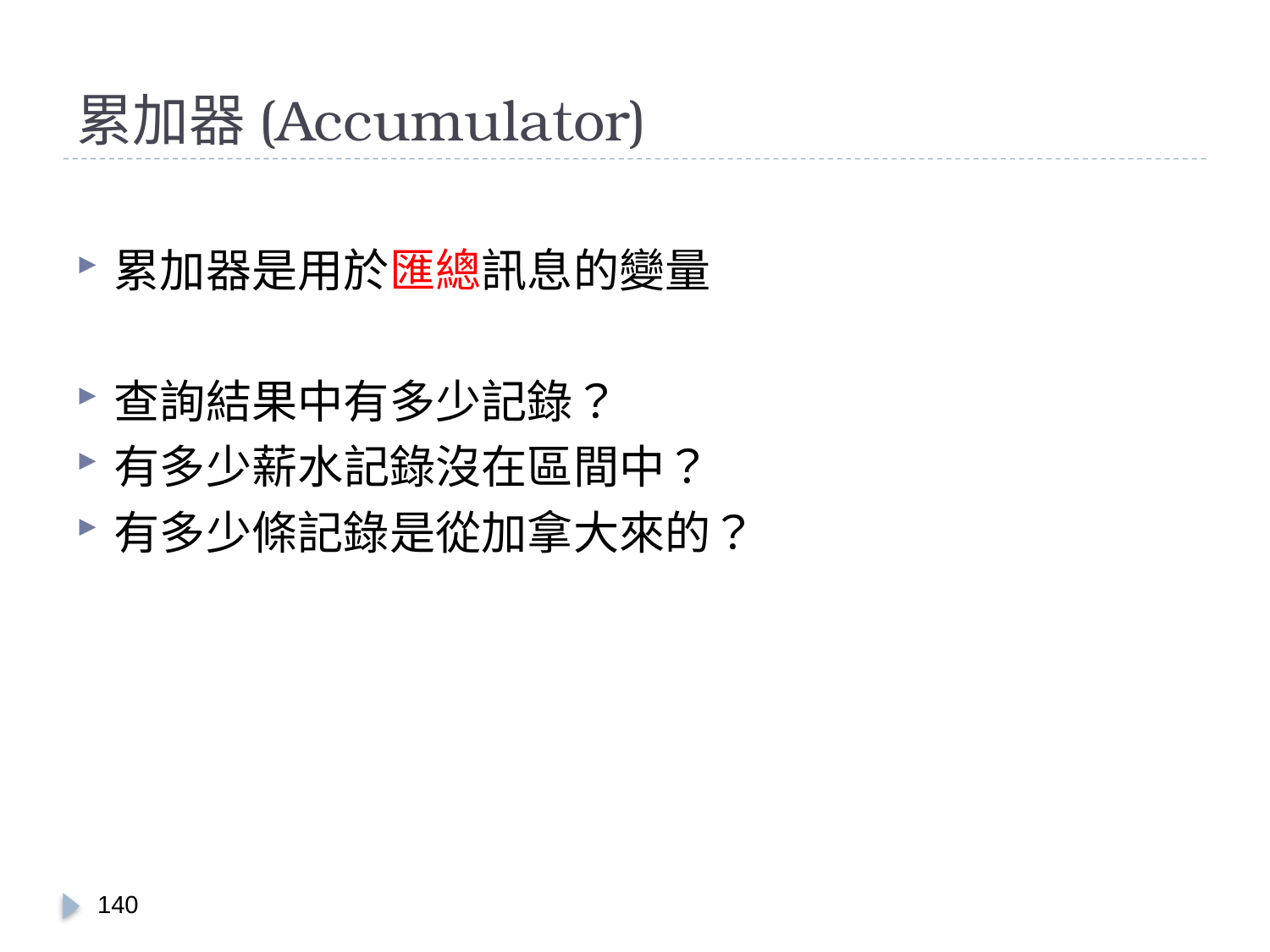

# 累加器(Accumulator)

累加器是用於匯總訊息的變量

查詢結果中有多少記錄？
有多少薪水記錄沒在區間中？
有多少條記錄是從加拿大來的？

140